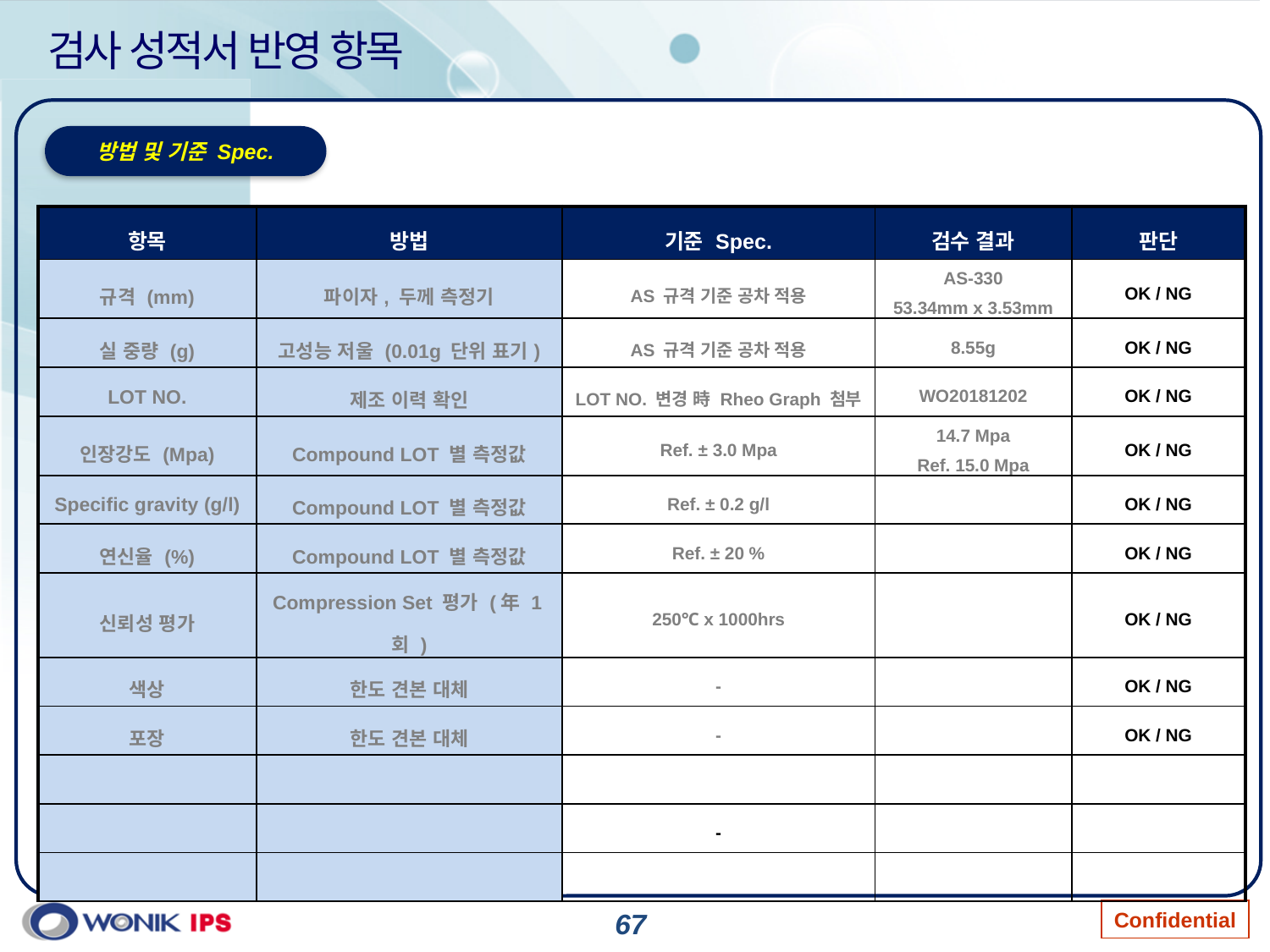

# 검사 성적서 반영 항목

방법 및 기준 Spec.
| 항목 | 방법 | 기준 Spec. | 검수 결과 | 판단 |
| --- | --- | --- | --- | --- |
| 규격 (mm) | 파이자, 두께 측정기 | AS 규격 기준 공차 적용 | AS-330 53.34mm x 3.53mm | OK / NG |
| 실 중량 (g) | 고성능 저울 (0.01g 단위 표기) | AS 규격 기준 공차 적용 | 8.55g | OK / NG |
| LOT NO. | 제조 이력 확인 | LOT NO. 변경 時 Rheo Graph 첨부 | WO20181202 | OK / NG |
| 인장강도 (Mpa) | Compound LOT 별 측정값 | Ref. ± 3.0 Mpa | 14.7 Mpa Ref. 15.0 Mpa | OK / NG |
| Specific gravity (g/l) | Compound LOT 별 측정값 | Ref. ± 0.2 g/l |  | OK / NG |
| 연신율 (%) | Compound LOT 별 측정값 | Ref. ± 20 % |  | OK / NG |
| 신뢰성 평가 | Compression Set 평가 (年 1회 ) | 250℃ x 1000hrs |  | OK / NG |
| 색상 | 한도 견본 대체 | - |  | OK / NG |
| 포장 | 한도 견본 대체 | - |  | OK / NG |
|  |  |  |  |  |
|  |  | - |  |  |
|  |  |  |  |  |